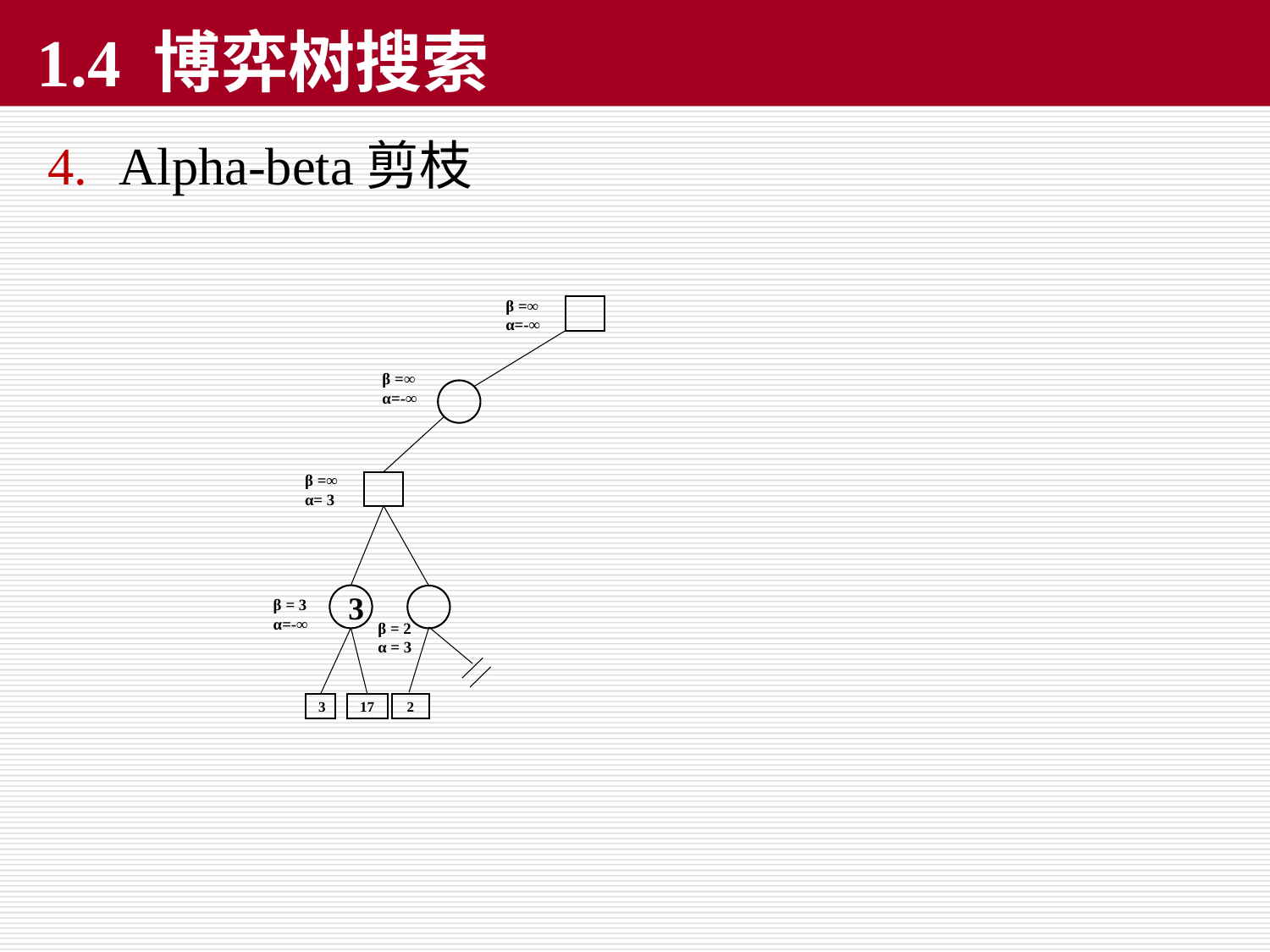

# 1.4 博弈树搜索
Alpha-beta剪枝
β =∞
α=-∞

β =∞
α=-∞

β =∞
α= 3

3

β = 3
α=-∞
β = 2
α = 3
3
17
2